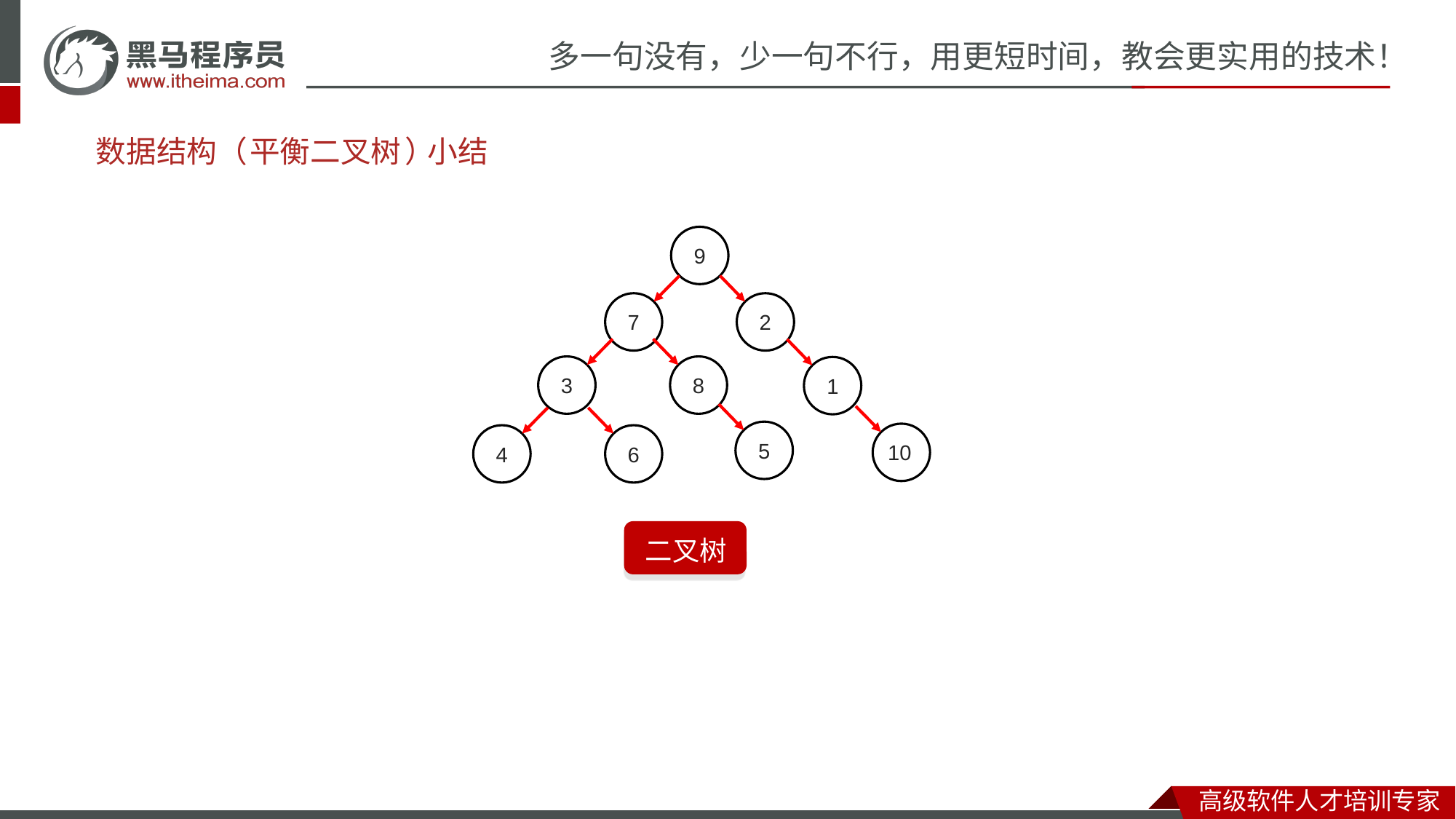

需要旋转的四种情况
# 数据结构（
平衡
二叉
树
）
小结
7
4

10

11

12
9
7
2
3
8
1
5

4
6
10
2
5
6
1
3

二叉查找树

二叉排序树

二叉搜索树

二叉树